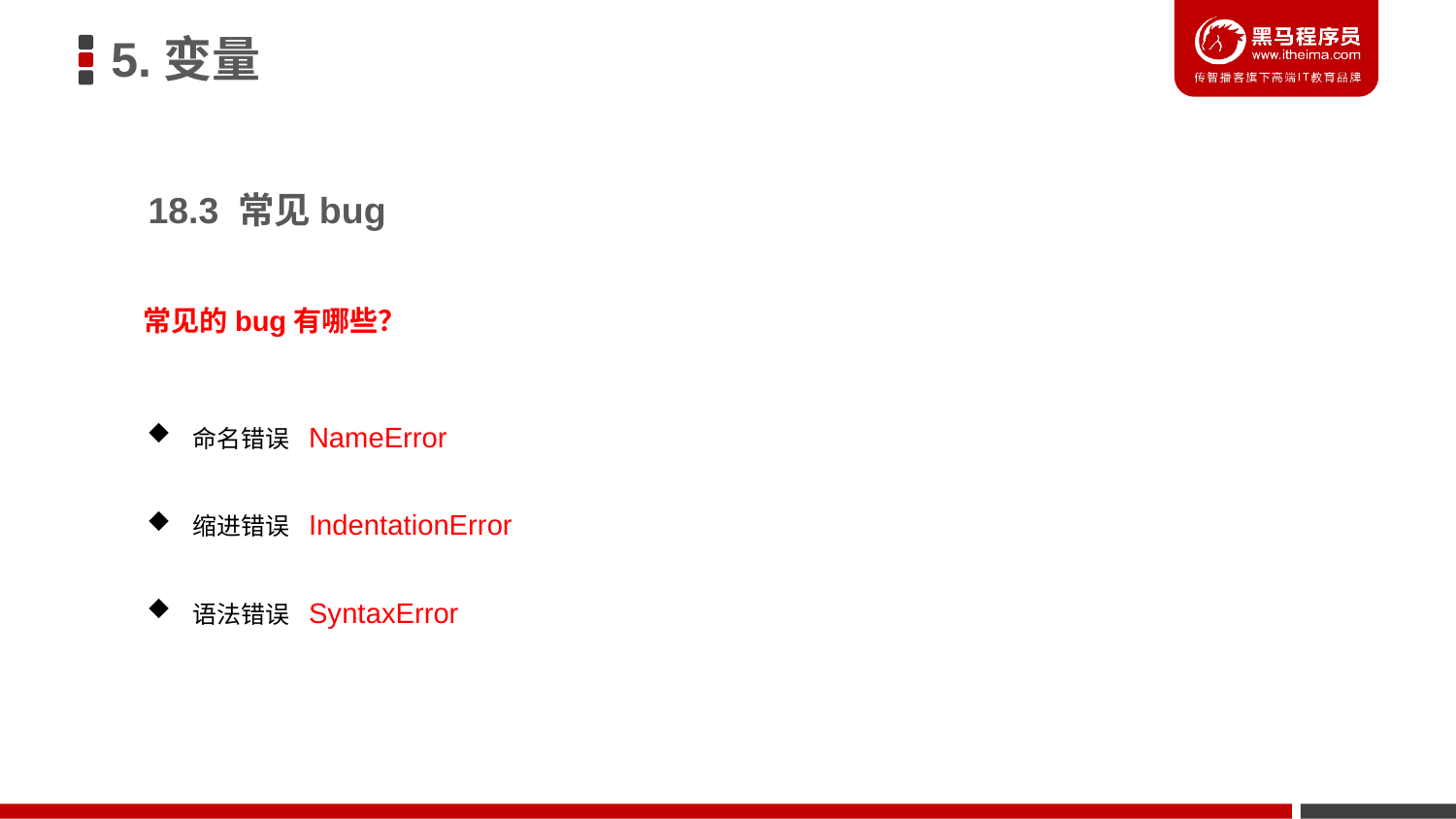

5.变量
18.3 常见bug
常见的bug有哪些？
命名错误  NameError

缩进错误  IndentationError

语法错误  SyntaxError